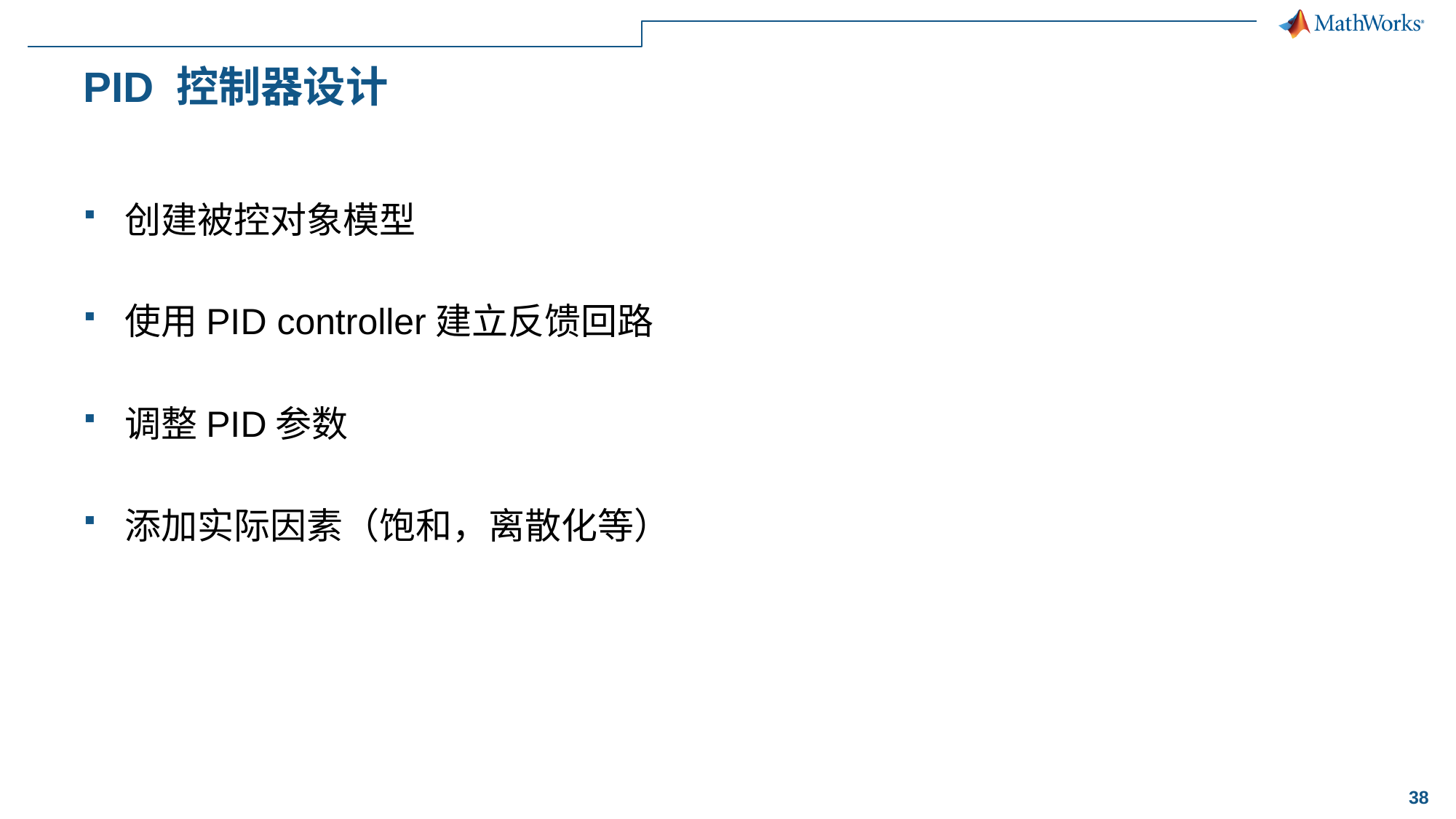

# PID 控制器设计
创建被控对象模型

使用PID controller建立反馈回路

调整PID参数

添加实际因素（饱和，离散化等）